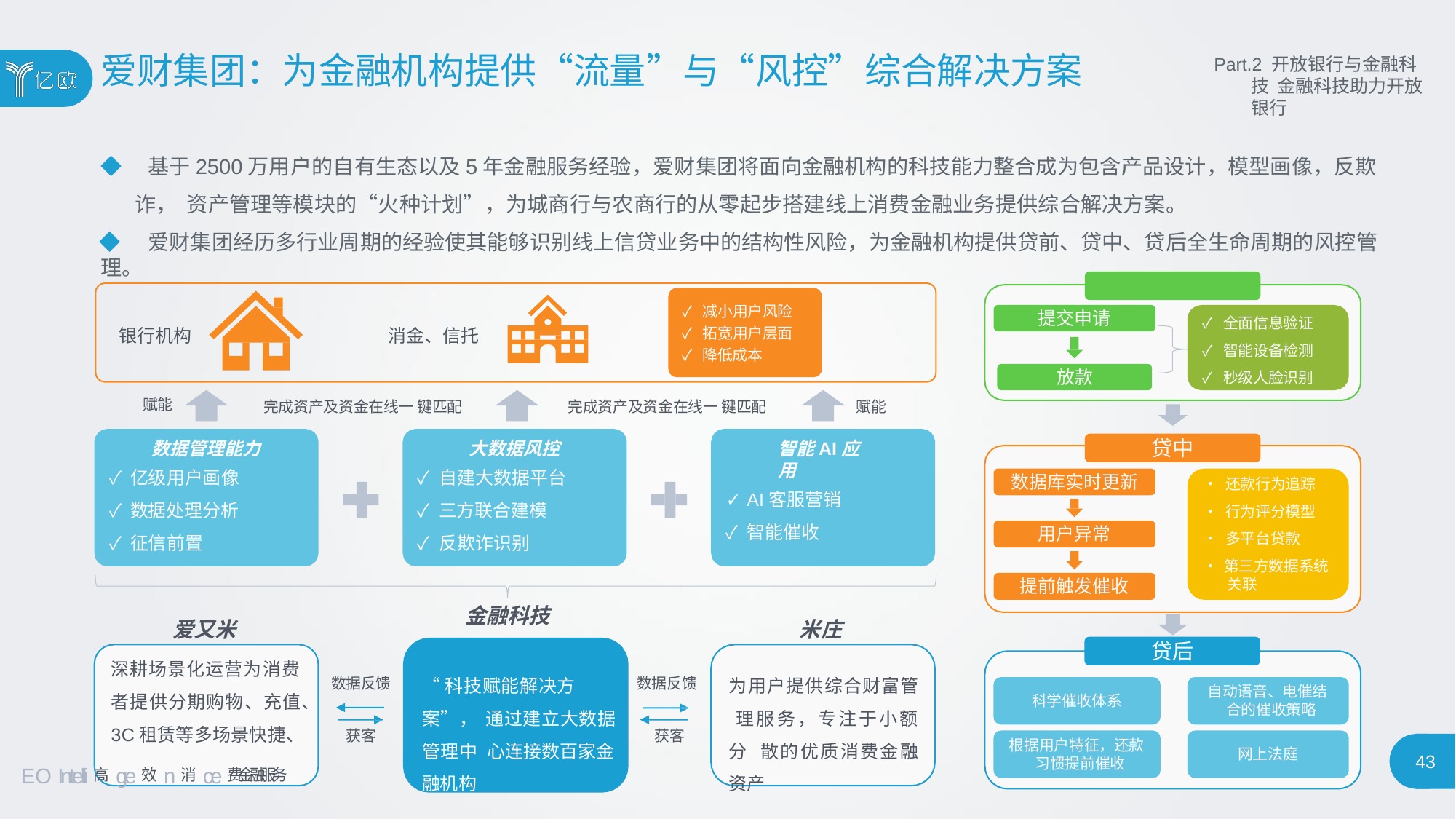

# 爱财集团：为金融机构提供“流量”与“风控”综合解决方案
Part.2 开放银行与金融科技  金融科技助力开放银行

◆ 基于2500万用户的自有生态以及5年金融服务经验，爱财集团将面向金融机构的科技能力整合成为包含产品设计，模型画像，反欺诈，  资产管理等模块的“火种计划”，为城商行与农商行的从零起步搭建线上消费金融业务提供综合解决方案。
◆ 爱财集团经历多行业周期的经验使其能够识别线上信贷业务中的结构性风险，为金融机构提供贷前、贷中、贷后全生命周期的风控管理。
贷前

✓ 减小用户风险
✓ 拓宽用户层面
✓ 降低成本

提交申请
✓ 全面信息验证
✓ 智能设备检测
✓ 秒级人脸识别
银行机构	消金、信托

放款

赋能
完成资产及资金在线一 键匹配
完成资产及资金在线一 键匹配
赋能

贷中
数据管理能力
✓ 亿级用户画像
✓ 数据处理分析
✓ 征信前置
大数据风控
✓ 自建大数据平台
✓ 三方联合建模
✓ 反欺诈识别
智能AI应用
✓ AI客服营销
✓ 智能催收

数据库实时更新
•	还款行为追踪
•	行为评分模型
•	多平台贷款
•	第三方数据系统  关联

用户异常

提前触发催收
金融科技

爱又米
深耕场景化运营为消费
者提供分期购物、充值、
3C租赁等多场景快捷、
EO Intelli高ge效n消ce费金融服务
米庄

贷后

“科技赋能解决方案”，  通过建立大数据管理中  心连接数百家金融机构
为用户提供综合财富管  理服务，专注于小额分  散的优质消费金融资产
数据反馈
数据反馈

自动语音、电催结  合的催收策略
科学催收体系

获客
获客

根据用户特征，还款  习惯提前催收
网上法庭
43